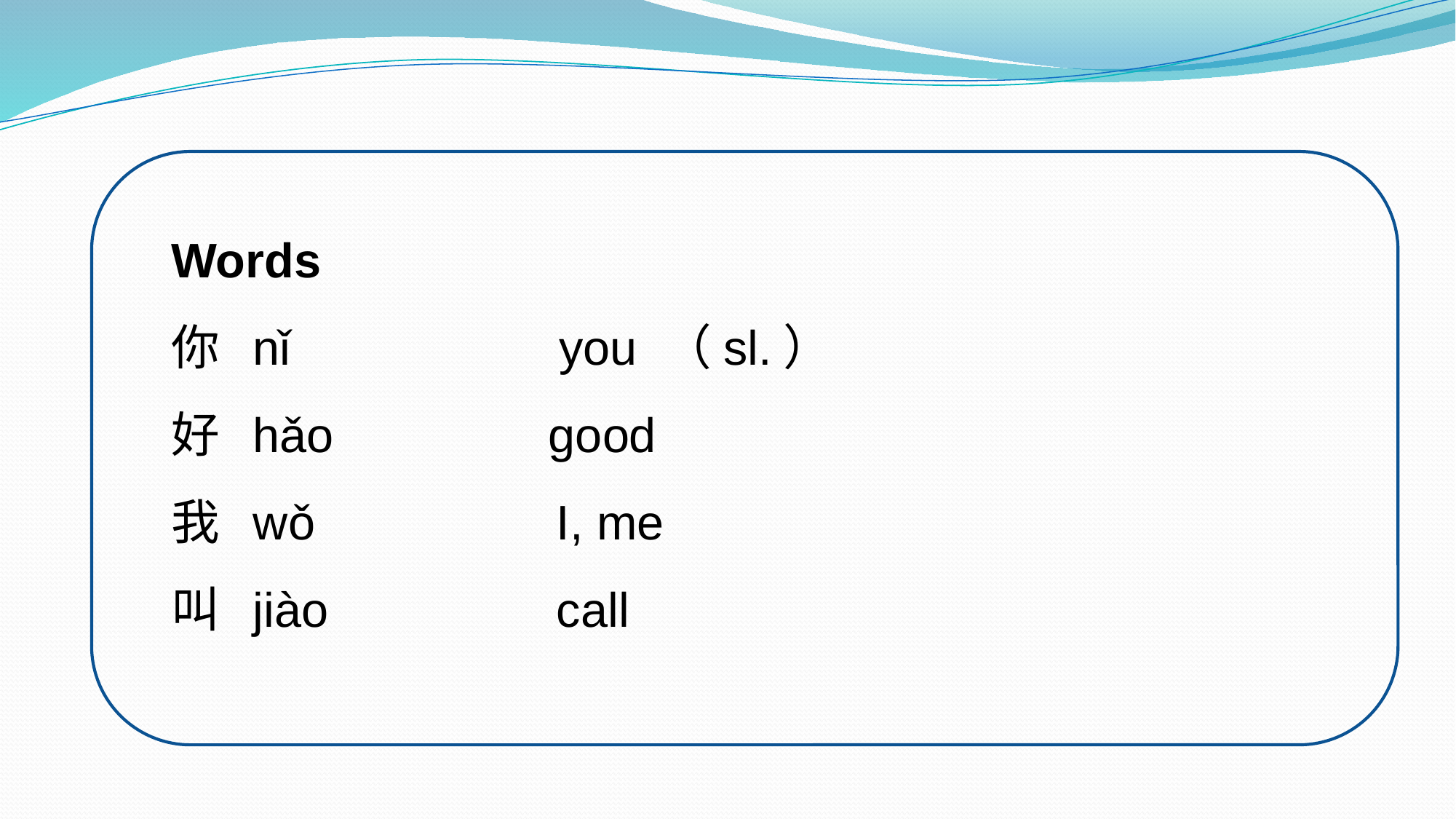

Words
你  nǐ                    you （sl.）
好  hǎo                good
我  wǒ                  I, me
叫  jiào                 call